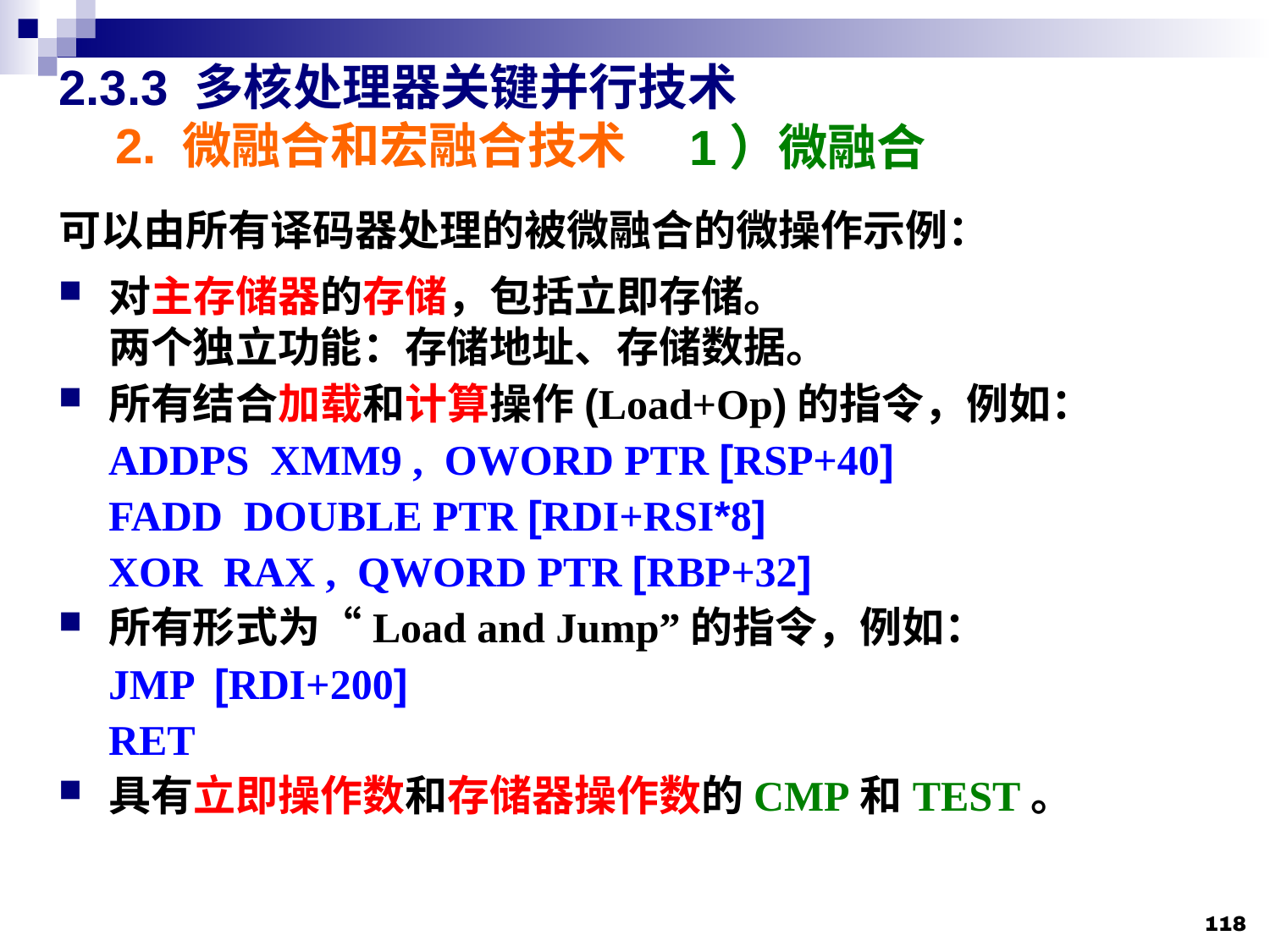

# 2.3.3 多核处理器关键并行技术
2. 微融合和宏融合技术
1）微融合
可以由所有译码器处理的被微融合的微操作示例：
对主存储器的存储，包括立即存储。
两个独立功能：存储地址、存储数据。
所有结合加载和计算操作(Load+Op)的指令，例如：
ADDPS  XMM9 ,  OWORD PTR [RSP+40]
FADD  DOUBLE PTR [RDI+RSI*8]
XOR  RAX ,  QWORD PTR [RBP+32]
所有形式为“Load and Jump”的指令，例如：
JMP  [RDI+200]
RET
具有立即操作数和存储器操作数的CMP和TEST。
118